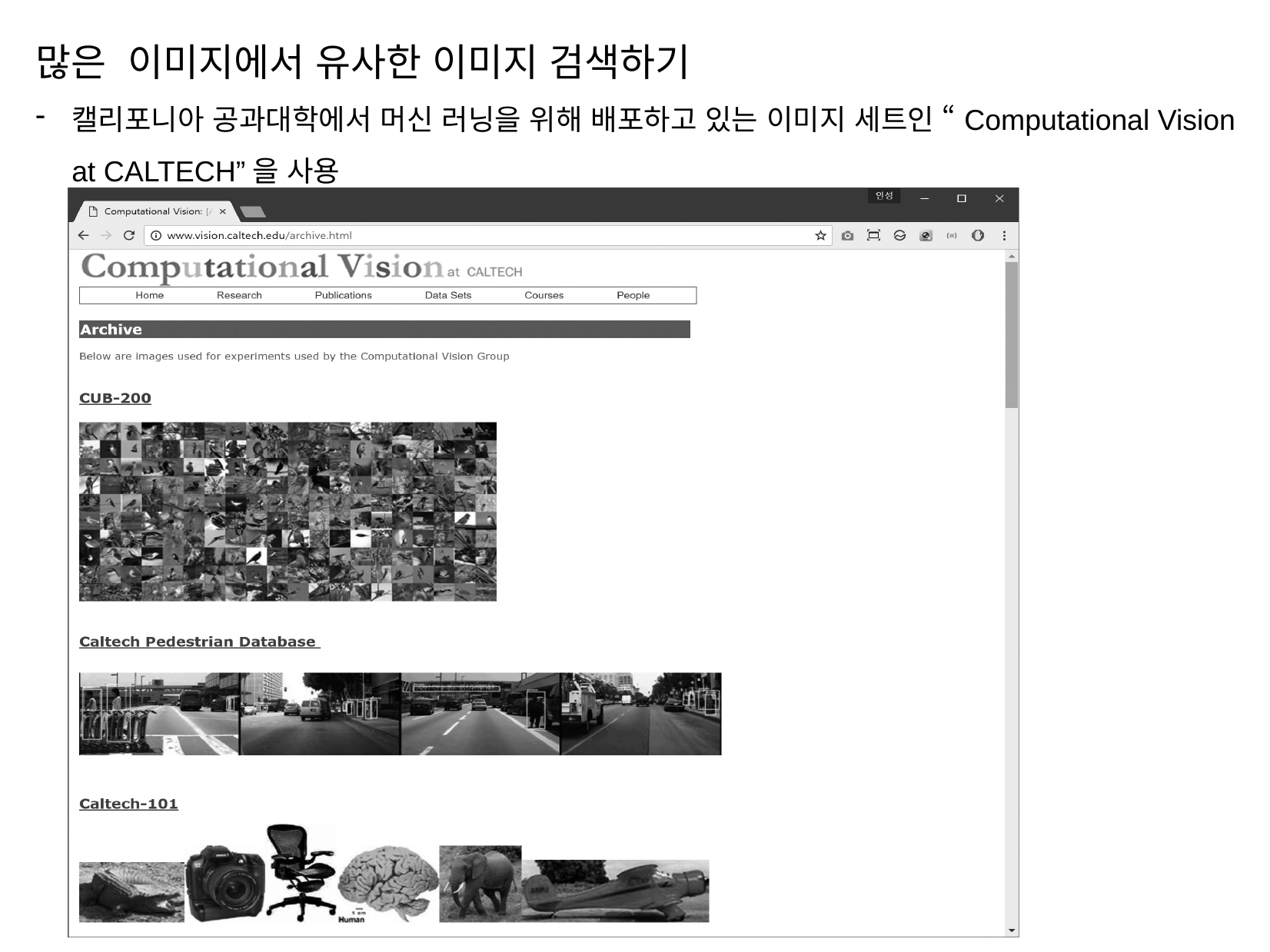

많은  이미지에서 유사한 이미지 검색하기
캘리포니아 공과대학에서 머신 러닝을 위해 배포하고 있는 이미지 세트인 “Computational Vision at CALTECH”을 사용